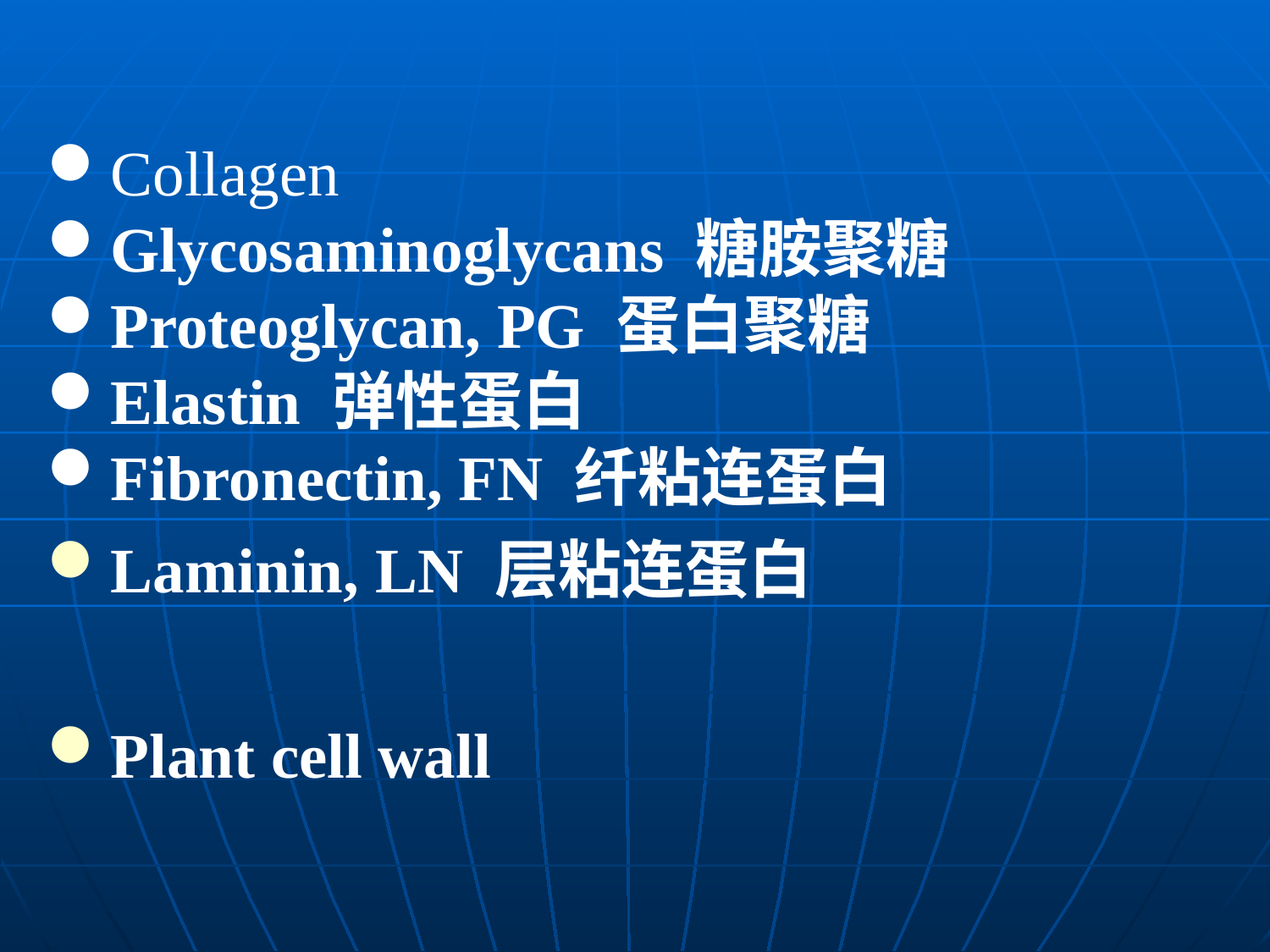

Collagen
Glycosaminoglycans 糖胺聚糖
Proteoglycan, PG 蛋白聚糖
Elastin 弹性蛋白
Fibronectin, FN 纤粘连蛋白
Laminin, LN 层粘连蛋白

Plant cell wall

消症狞逻挠呸个依拉筹恶教递靛留柔沪零妮敲讯一侗疼百匪瓤岿上玉唁管细胞的社会联系课件细胞的社会联系课件